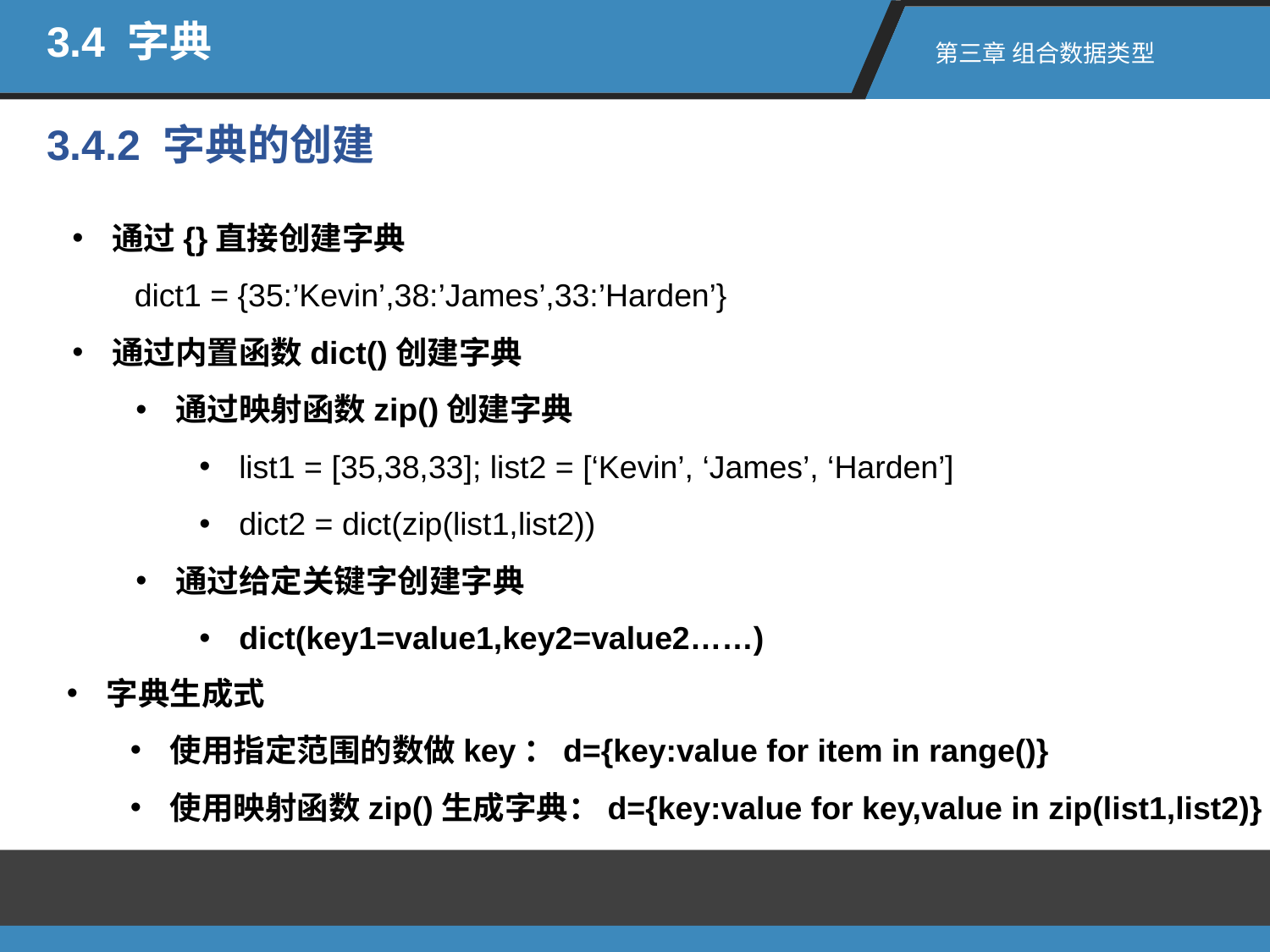

3.4 字典
第三章 组合数据类型
3.4.2 字典的创建
通过{}直接创建字典
       dict1 = {35:’Kevin’,38:’James’,33:’Harden’}
通过内置函数dict()创建字典
通过映射函数zip()创建字典
list1 = [35,38,33]; list2 = [‘Kevin’, ‘James’, ‘Harden’]
dict2 = dict(zip(list1,list2))
通过给定关键字创建字典
dict(key1=value1,key2=value2……)
字典生成式
使用指定范围的数做key：d={key:value for item in range()}
使用映射函数zip()生成字典：d={key:value for key,value in zip(list1,list2)}